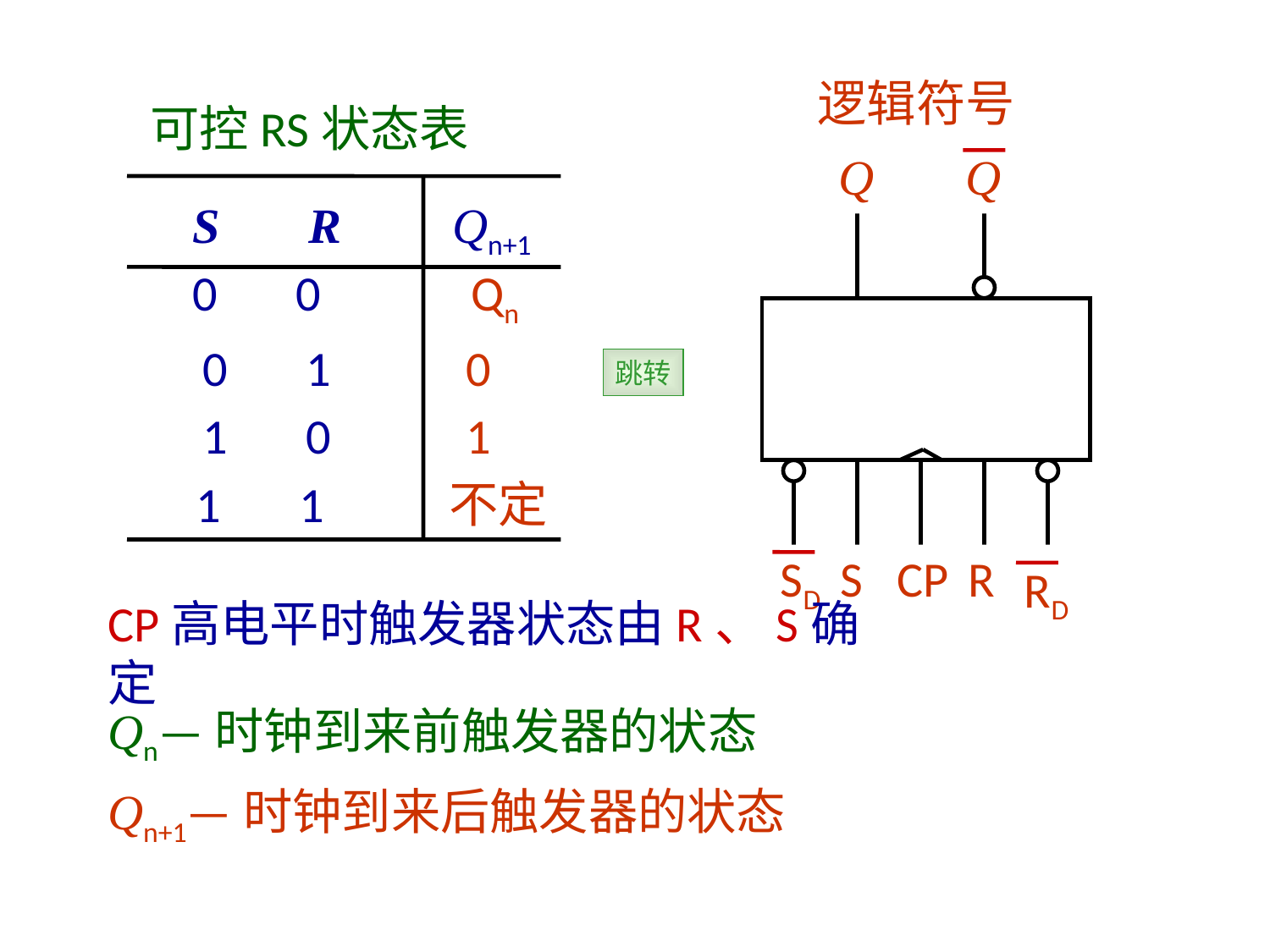

逻辑符号
Q
Q

SD

S
CP
R
RD

可控RS状态表

S
R
Qn+1
Qn
0       1            0
1       0            1
1       1          不定
0       0
跳转
CP高电平时触发器状态由R、S确定
Qn—时钟到来前触发器的状态
Qn+1—时钟到来后触发器的状态